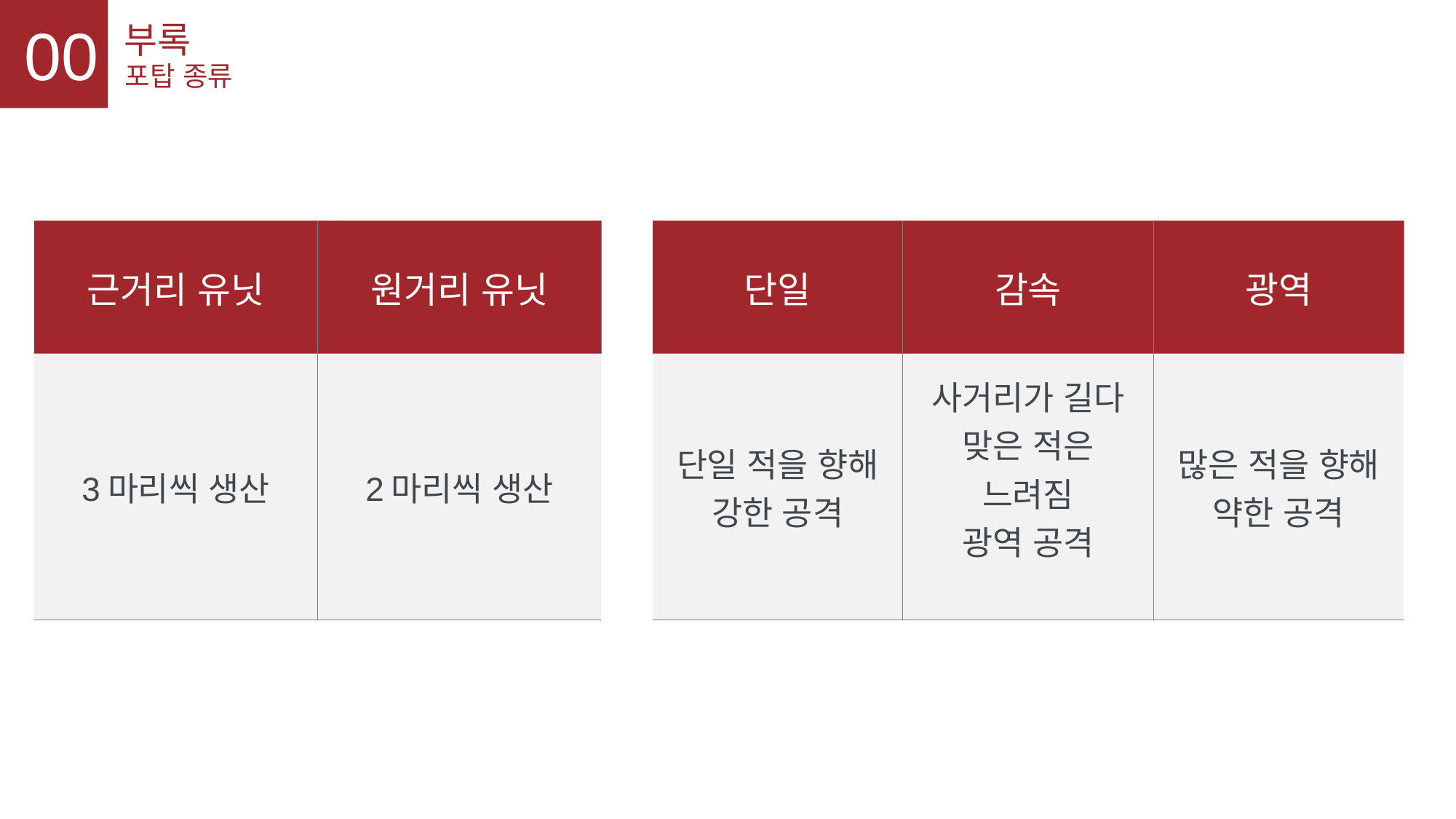

00
부록
포탑 종류
| 근거리 유닛 | 원거리 유닛 |
| --- | --- |
| 3마리씩 생산 | 2마리씩 생산 |
| 단일 | 감속 | 광역 |
| --- | --- | --- |
| 단일 적을 향해 강한 공격 | 사거리가 길다 맞은 적은 느려짐 광역 공격 | 많은 적을 향해 약한 공격 |